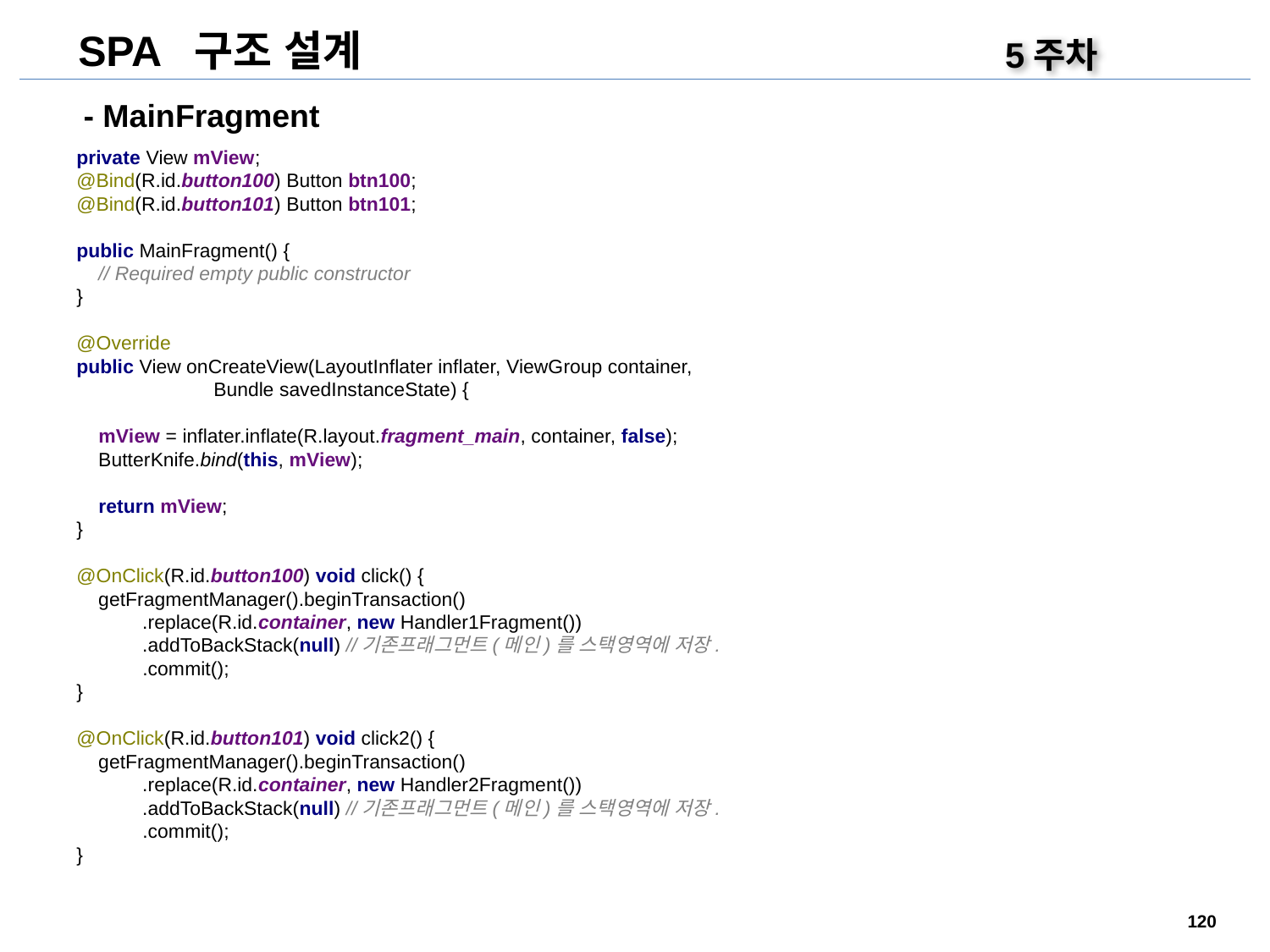

SPA  구조 설계
5주차
- MainFragment
private View mView;
@Bind(R.id.button100) Button btn100;
@Bind(R.id.button101) Button btn101;
public MainFragment() {
    // Required empty public constructor
}
@Override
public View onCreateView(LayoutInflater inflater, ViewGroup container,
                         Bundle savedInstanceState) {
    mView = inflater.inflate(R.layout.fragment_main, container, false);
    ButterKnife.bind(this, mView);
    return mView;
}
@OnClick(R.id.button100) void click() {
    getFragmentManager().beginTransaction()
            .replace(R.id.container, new Handler1Fragment())
            .addToBackStack(null) //기존프래그먼트(메인)를 스택영역에 저장.
            .commit();
}
@OnClick(R.id.button101) void click2() {
    getFragmentManager().beginTransaction()
            .replace(R.id.container, new Handler2Fragment())
            .addToBackStack(null) //기존프래그먼트(메인)를 스택영역에 저장.
            .commit();
}